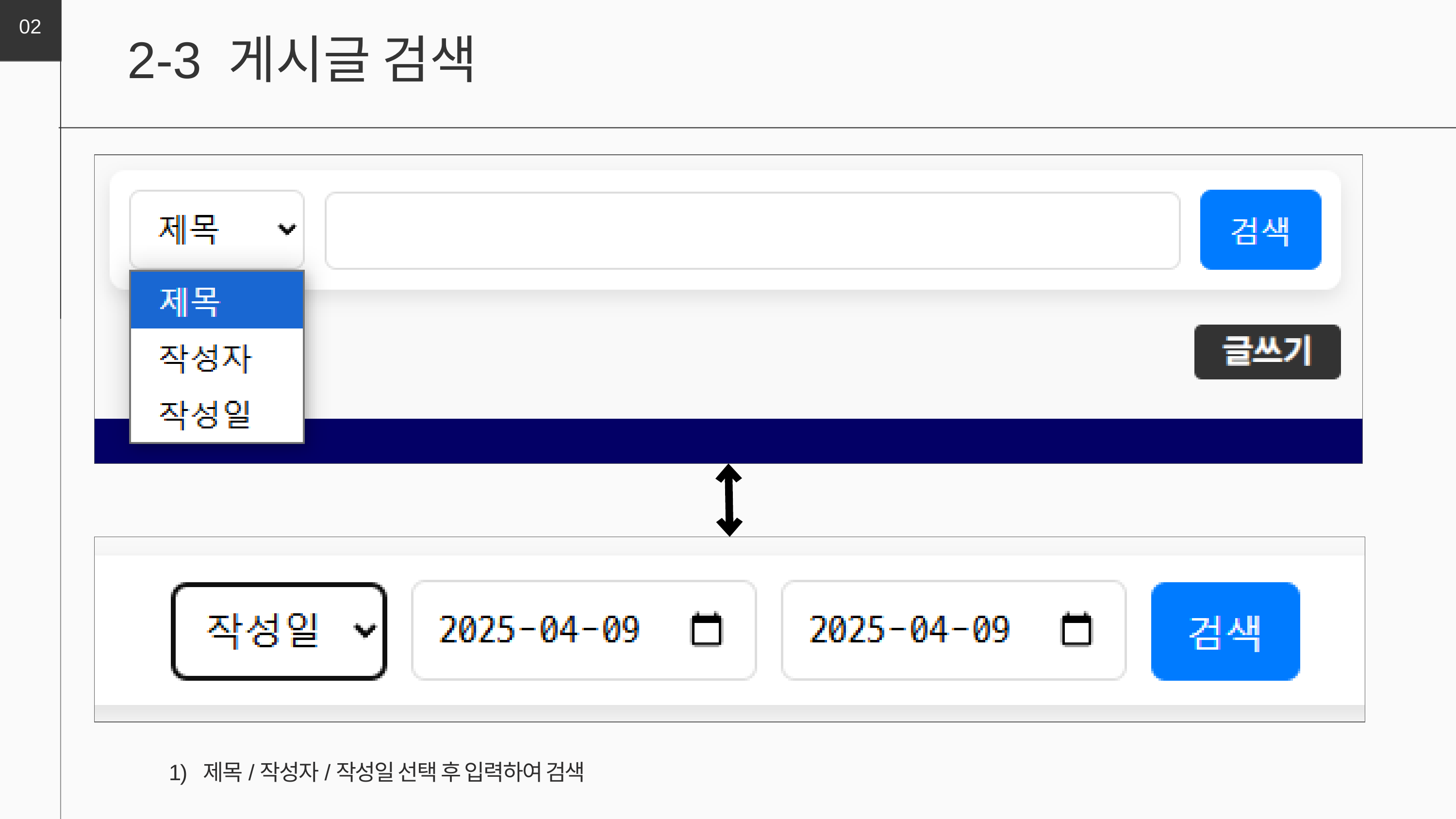

02

2-3 게시글 검색

1)  제목/작성자/작성일 선택 후 입력하여 검색